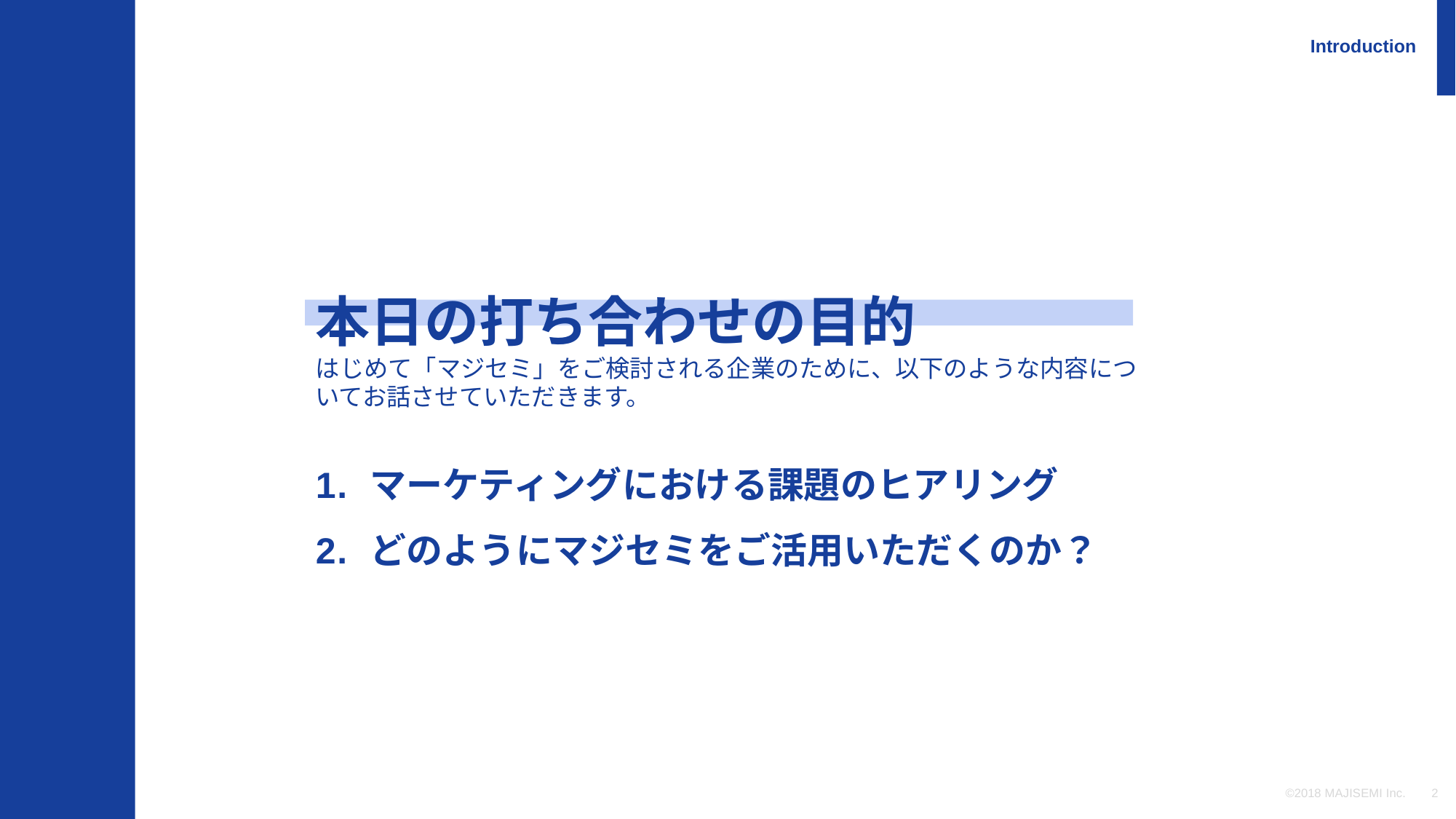

Introduction
本日の打ち合わせの目的
はじめて「マジセミ」をご検討される企業のために、以下のような内容についてお話させていただきます。

マーケティングにおける課題のヒアリング
どのようにマジセミをご活用いただくのか？

©2018 MAJISEMI Inc.
2